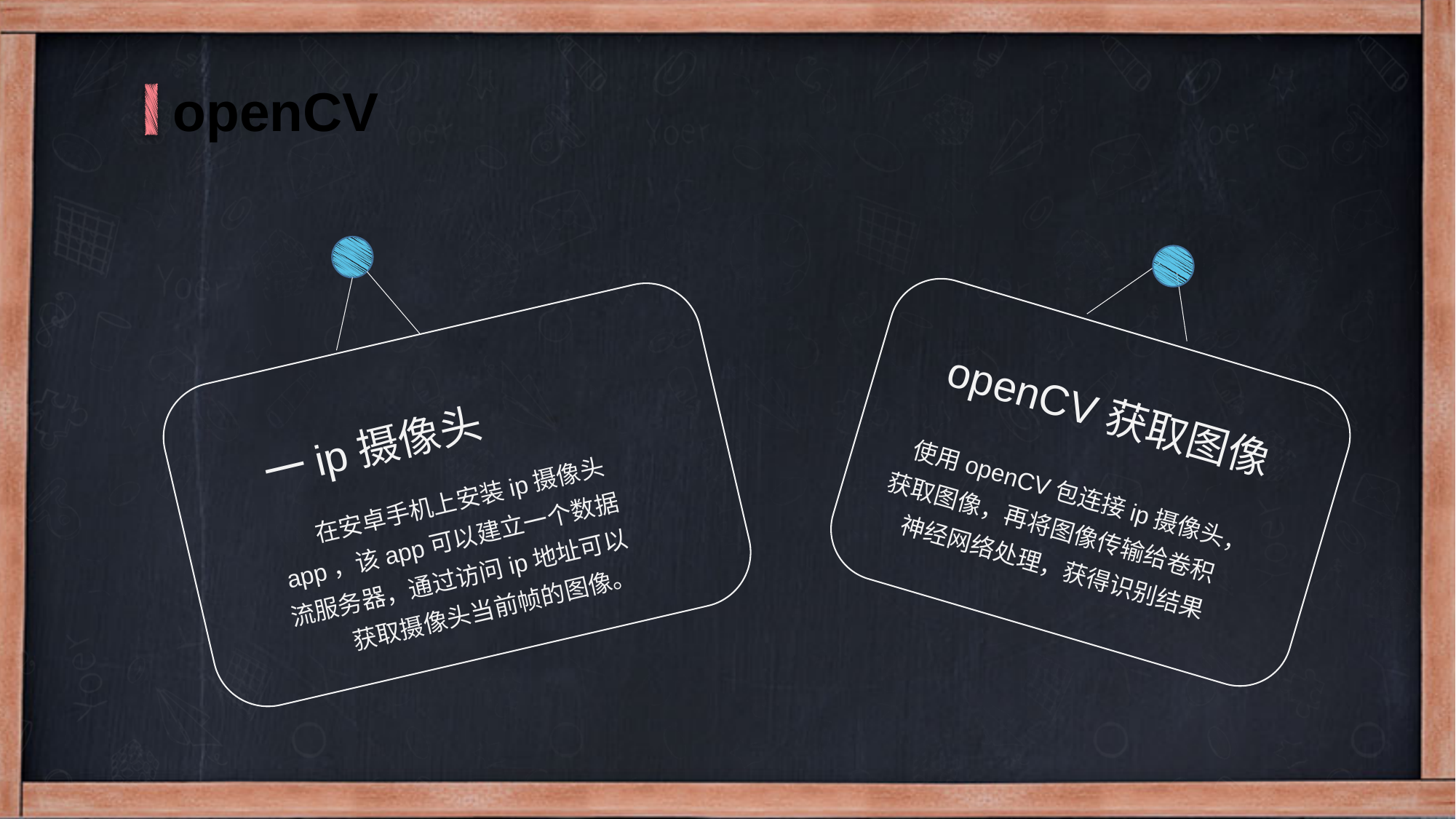

openCV

openCV获取图像
一ip摄像头
使用openCV包连接ip摄像头，获取图像，再将图像传输给卷积神经网络处理，获得识别结果
在安卓手机上安装ip摄像头app，该app可以建立一个数据流服务器，通过访问ip地址可以获取摄像头当前帧的图像。